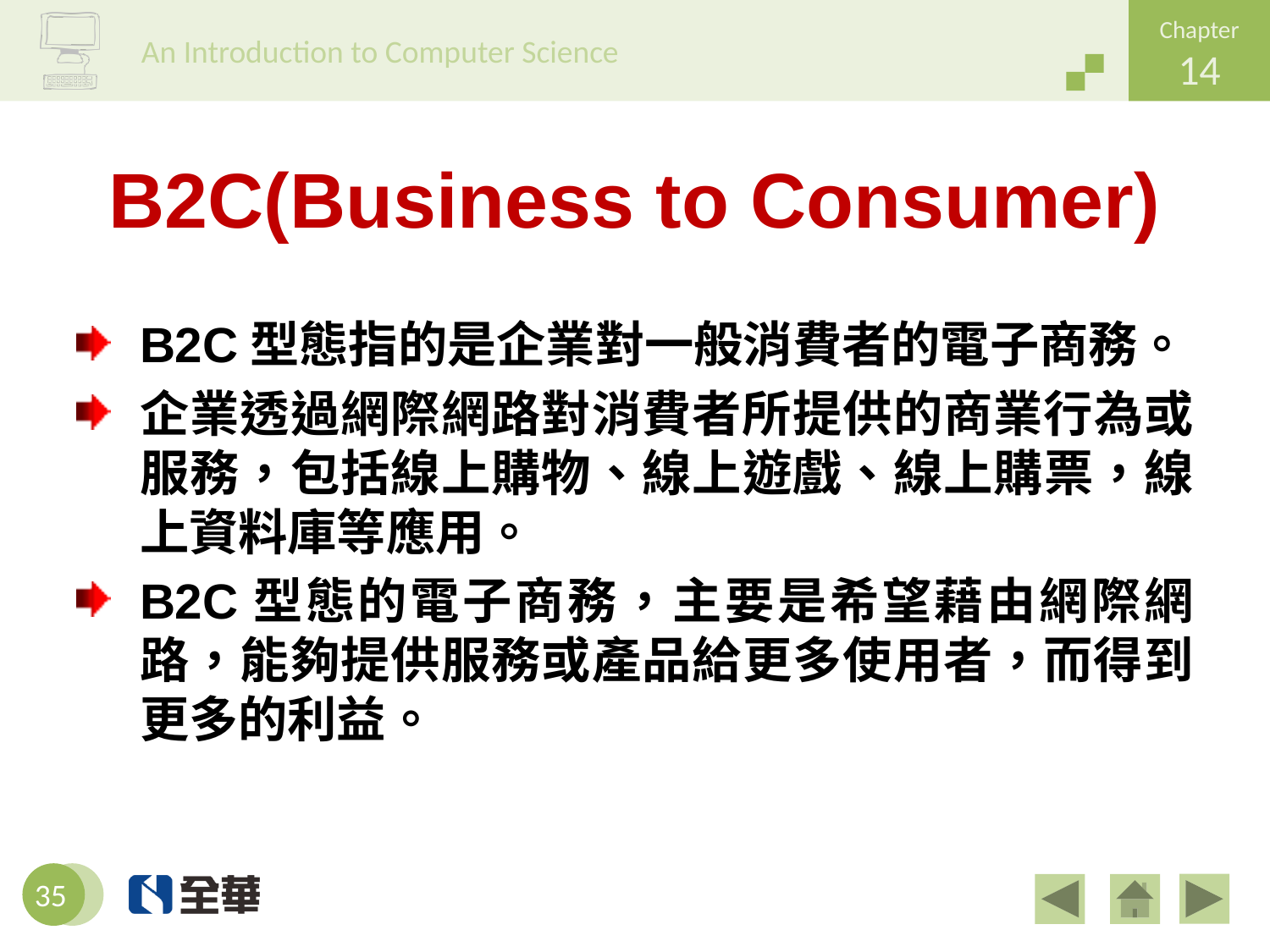

# B2C(Business to Consumer)
B2C型態指的是企業對一般消費者的電子商務。
企業透過網際網路對消費者所提供的商業行為或服務，包括線上購物、線上遊戲、線上購票，線上資料庫等應用。
B2C型態的電子商務，主要是希望藉由網際網路，能夠提供服務或產品給更多使用者，而得到更多的利益。